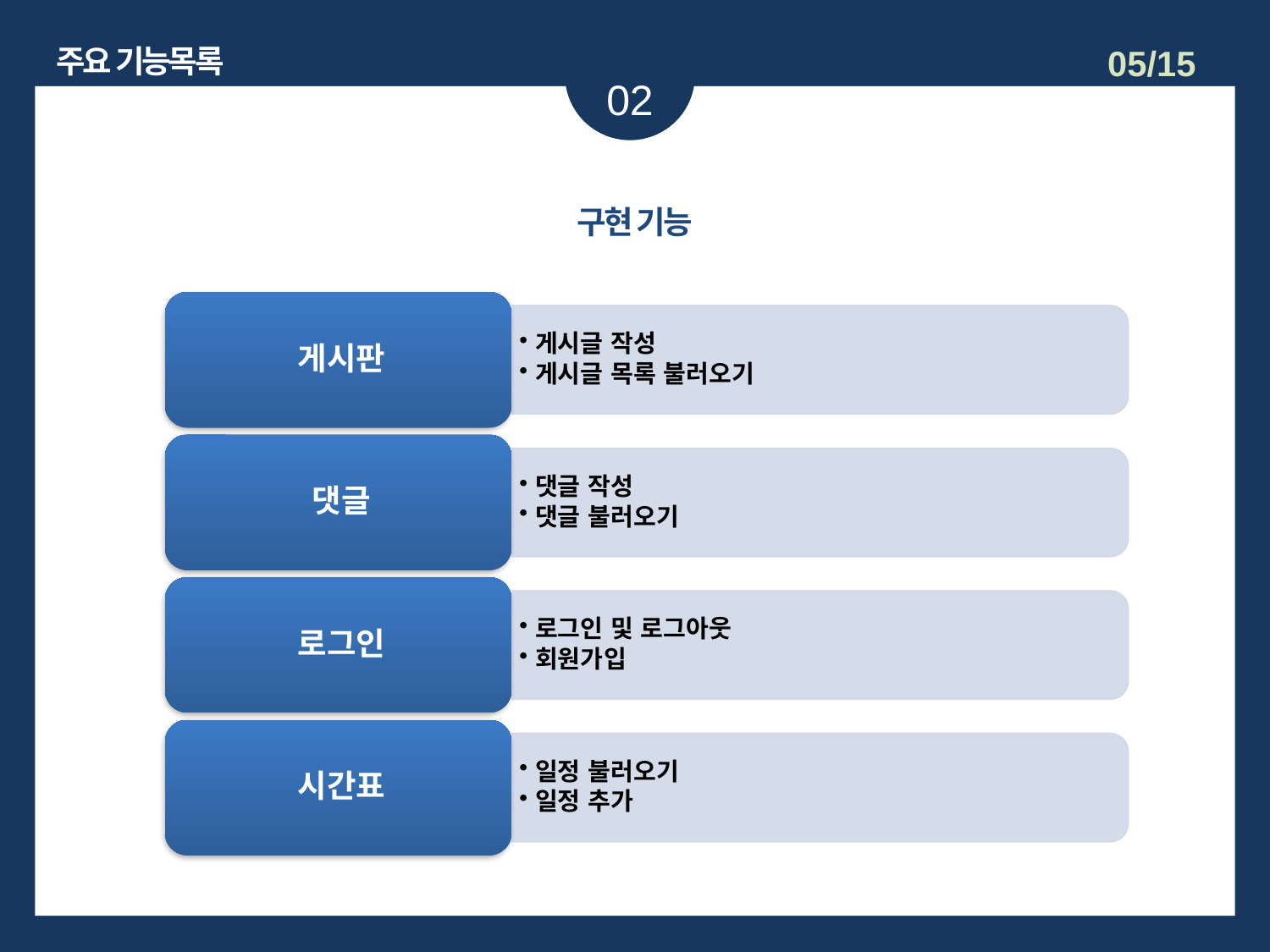

주요 기능목록
05/15
02

구현 기능
게시글 작성
게시글 목록 불러오기
게시판
댓글 작성
댓글 불러오기
댓글
로그인 및 로그아웃
회원가입
로그인
일정 불러오기
일정 추가
시간표